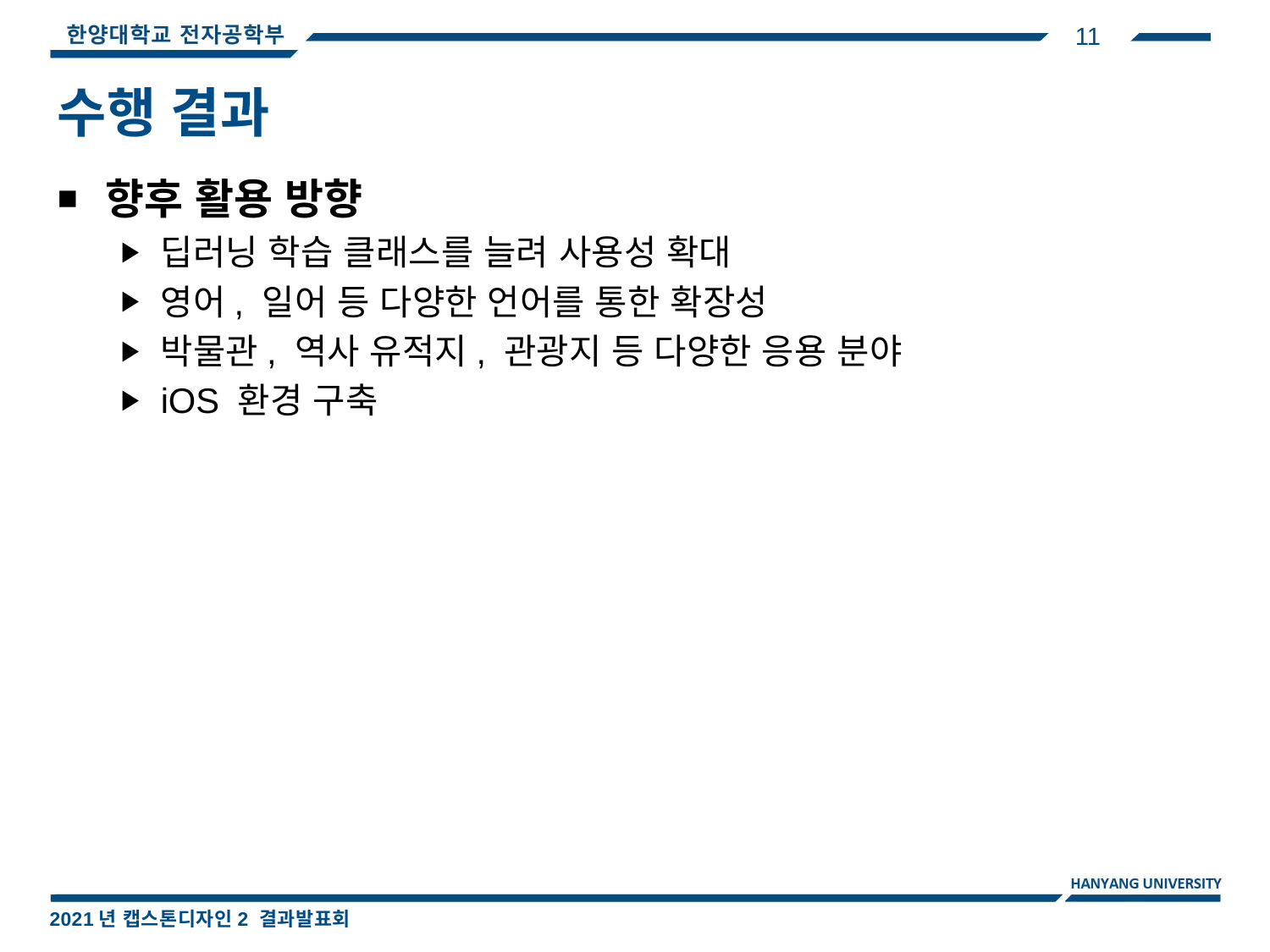

11
수행 결과
향후 활용 방향
딥러닝 학습 클래스를 늘려 사용성 확대
영어, 일어 등 다양한 언어를 통한 확장성
박물관, 역사 유적지, 관광지 등 다양한 응용 분야
iOS 환경 구축